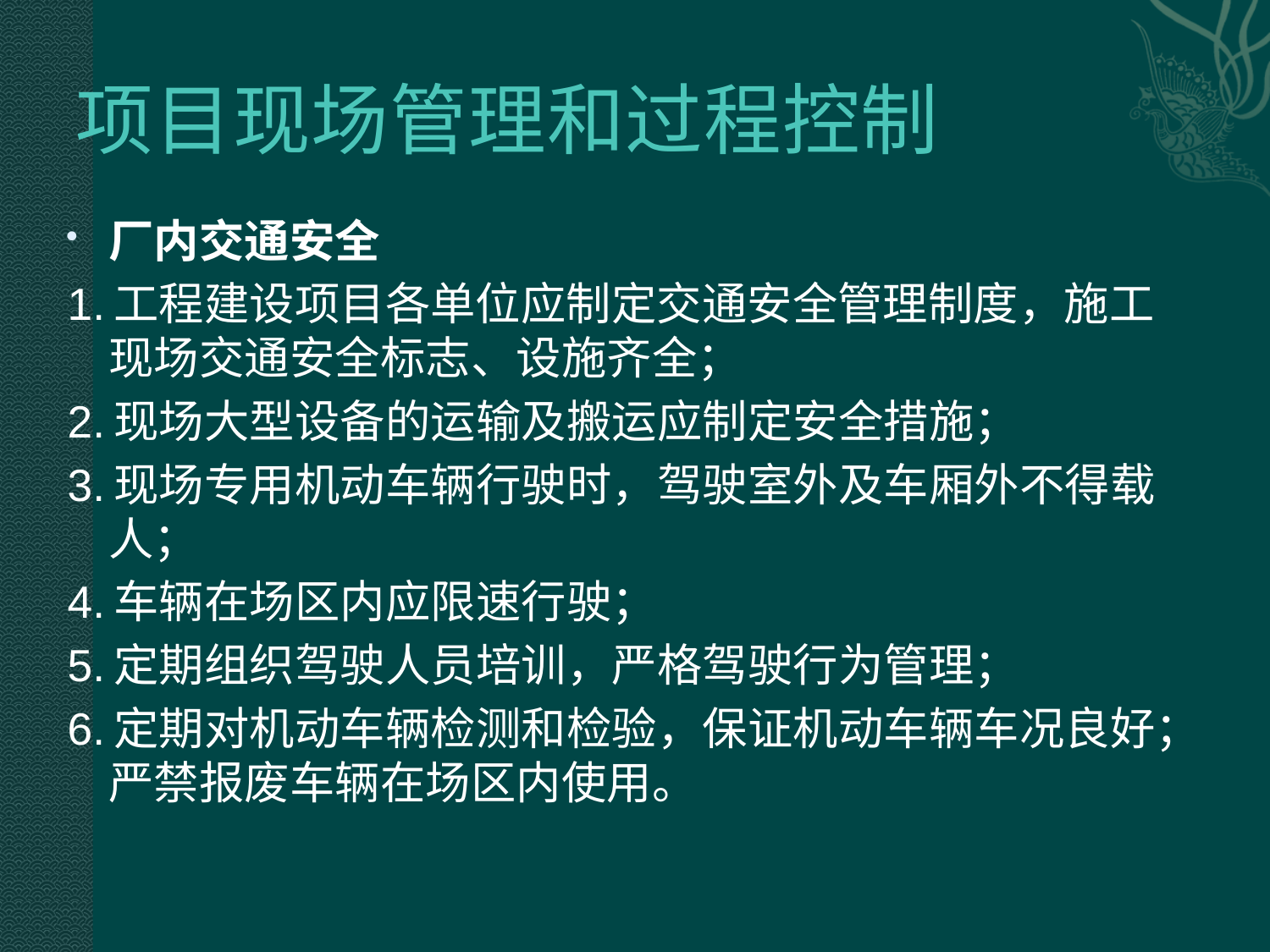

# 项目现场管理和过程控制
厂内交通安全
1.工程建设项目各单位应制定交通安全管理制度，施工现场交通安全标志、设施齐全；
2.现场大型设备的运输及搬运应制定安全措施；
3.现场专用机动车辆行驶时，驾驶室外及车厢外不得载人；
4.车辆在场区内应限速行驶；
5.定期组织驾驶人员培训，严格驾驶行为管理；
6.定期对机动车辆检测和检验，保证机动车辆车况良好；严禁报废车辆在场区内使用。